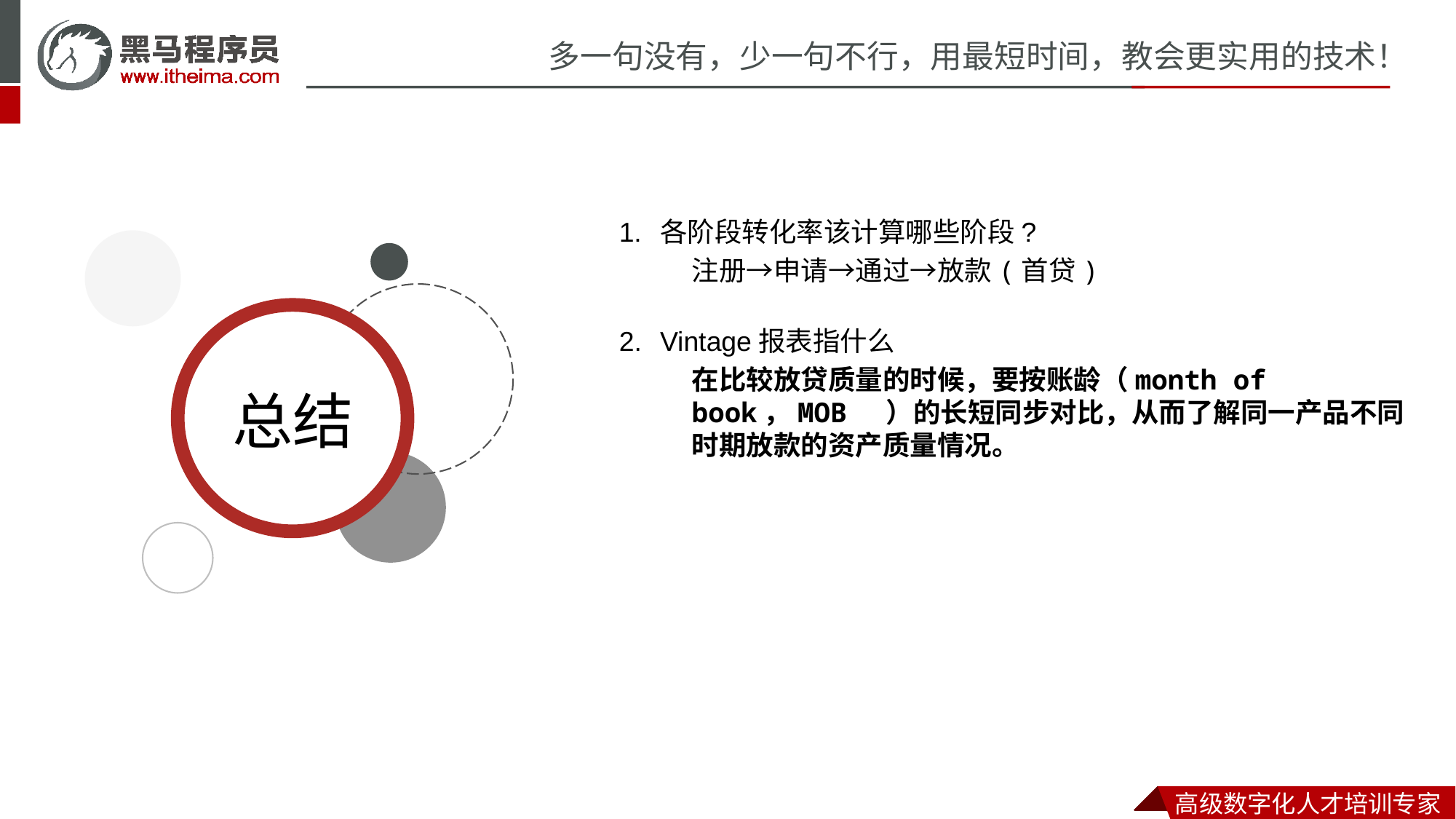

各阶段转化率该计算哪些阶段?
注册→申请→通过→放款(首贷)
Vintage报表指什么
在比较放贷质量的时候，要按账龄（month of book，MOB  ）的长短同步对比，从而了解同一产品不同时期放款的资产质量情况。